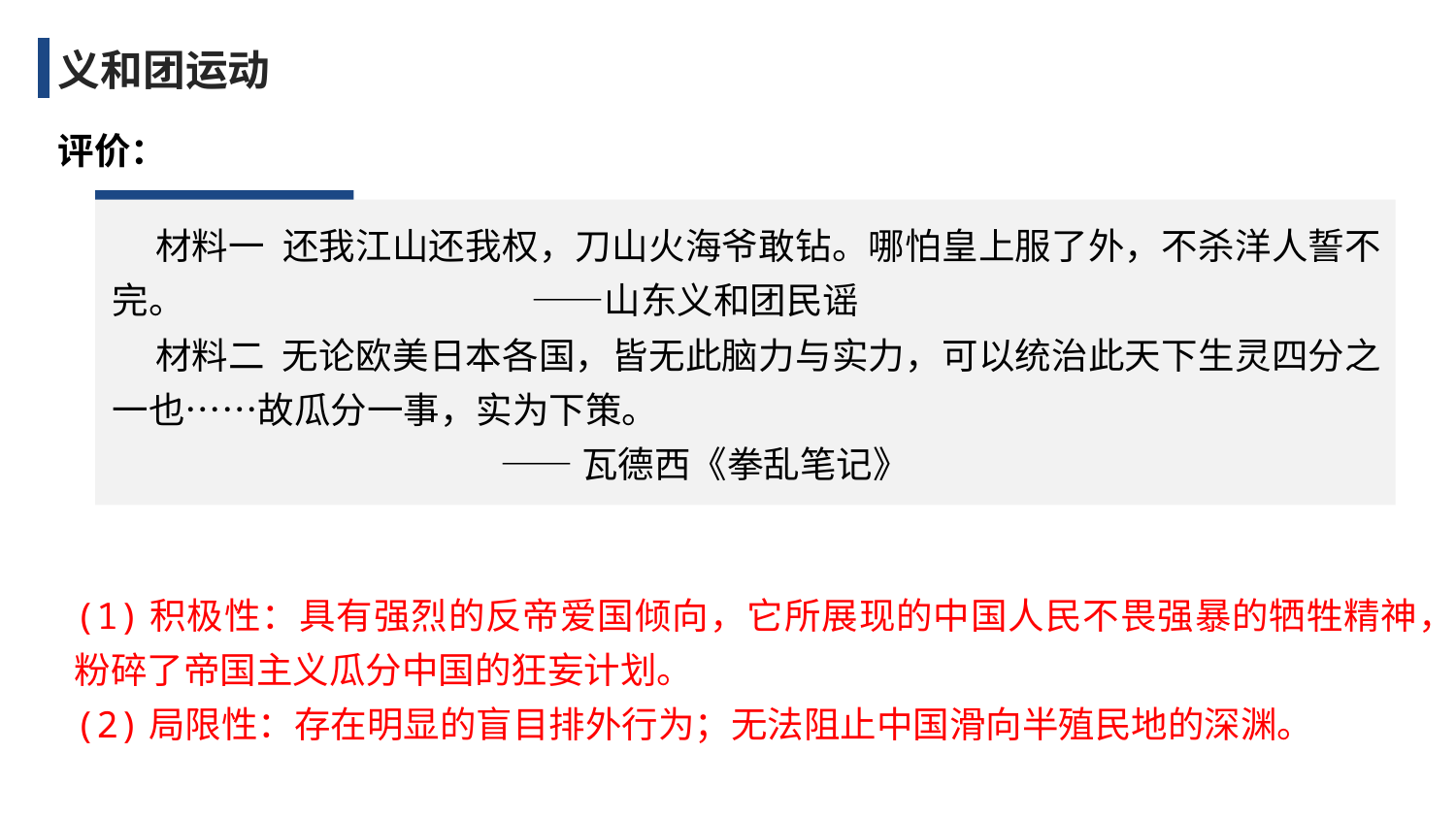

义和团运动
评价：

    材料一  还我江山还我权，刀山火海爷敢钻。哪怕皇上服了外，不杀洋人誓不完。                                          ——山东义和团民谣
    材料二  无论欧美日本各国，皆无此脑力与实力，可以统治此天下生灵四分之一也……故瓜分一事，实为下策。
                                               ——瓦德西《拳乱笔记》
(1)积极性：具有强烈的反帝爱国倾向，它所展现的中国人民不畏强暴的牺牲精神，粉碎了帝国主义瓜分中国的狂妄计划。
(2)局限性：存在明显的盲目排外行为；无法阻止中国滑向半殖民地的深渊。